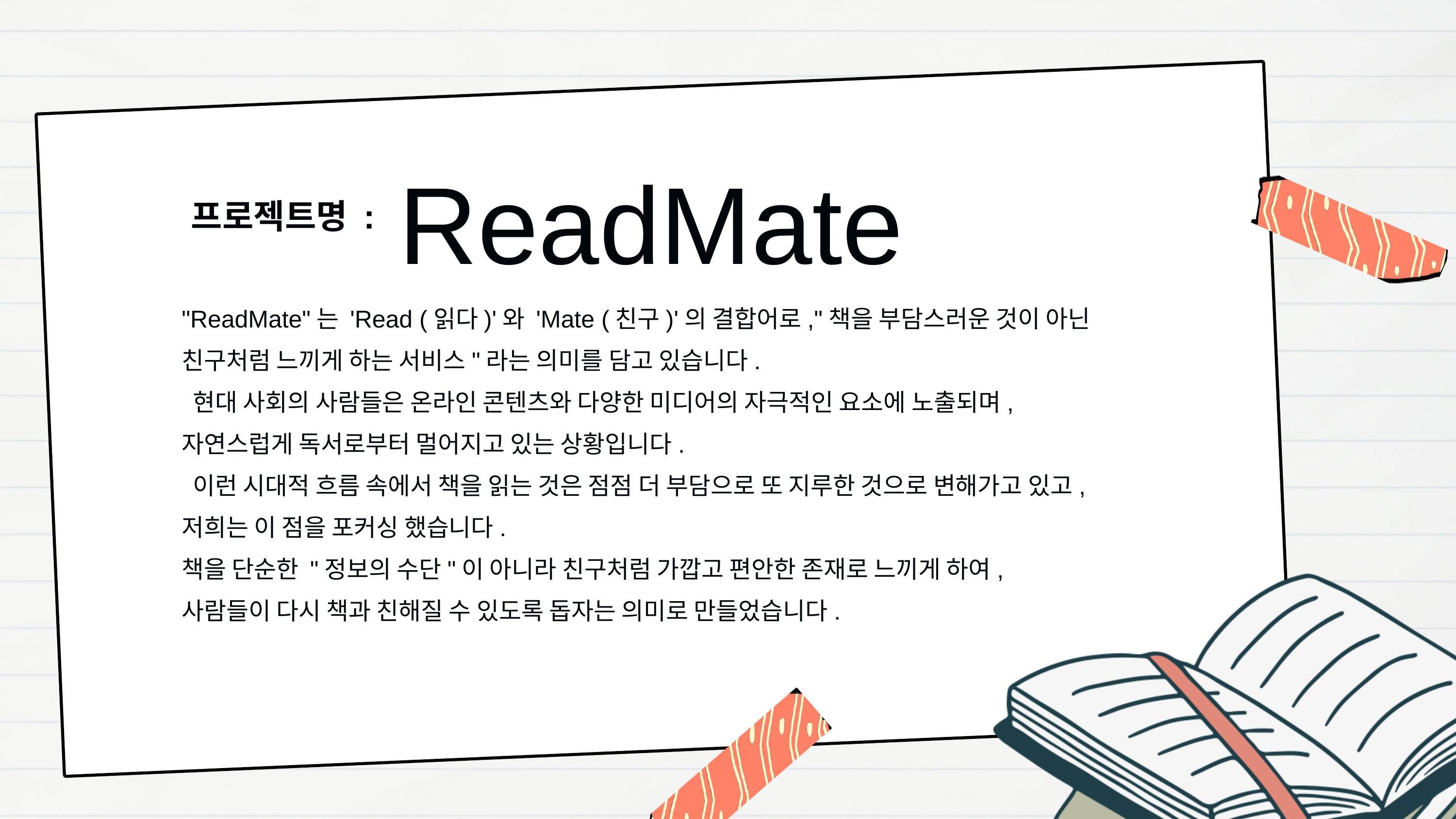

ReadMate
프로젝트명 :

"ReadMate"는 'Read (읽다)'와 'Mate (친구)'의 결합어로,"책을 부담스러운 것이 아닌 친구처럼 느끼게 하는 서비스"라는 의미를 담고 있습니다.
 현대 사회의 사람들은 온라인 콘텐츠와 다양한 미디어의 자극적인 요소에 노출되며, 자연스럽게 독서로부터 멀어지고 있는 상황입니다.
 이런 시대적 흐름 속에서 책을 읽는 것은 점점 더 부담으로 또 지루한 것으로 변해가고 있고, 저희는 이 점을 포커싱 했습니다.
책을 단순한 "정보의 수단"이 아니라 친구처럼 가깝고 편안한 존재로 느끼게 하여,
사람들이 다시 책과 친해질 수 있도록 돕자는 의미로 만들었습니다.